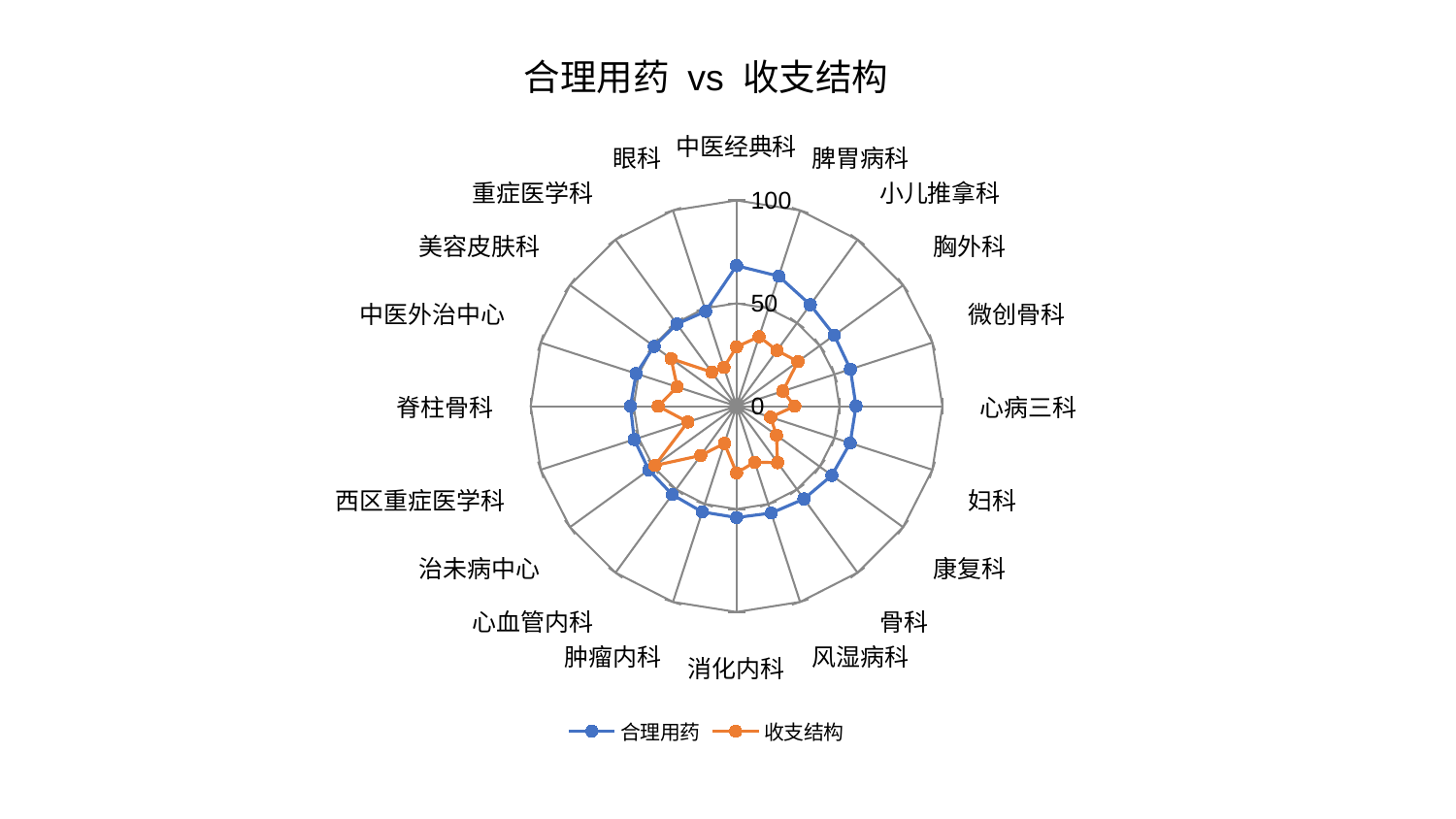

### Chart: 合理用药 vs 收支结构

| Category | 合理用药 | 收支结构 |
|---|---|---|
| 中医经典科 | 68.28629013920079 | 28.820450777551496 |
| 脾胃病科 | 66.41015245626161 | 35.53712544879771 |
| 小儿推拿科 | 60.93620290756405 | 33.477094735762755 |
| 胸外科 | 58.682305923911045 | 36.861950993216155 |
| 微创骨科 | 58.146818998734815 | 23.670008305739422 |
| 心病三科 | 58.04177588766712 | 28.28233457146001 |
| 妇科 | 58.034525888603994 | 17.38866089077333 |
| 康复科 | 57.215048893924035 | 24.00582746188875 |
| 骨科 | 55.71709227716002 | 33.9086971154255 |
| 风湿病科 | 54.60240429107727 | 28.62496173264358 |
| 消化内科 | 54.10698184186542 | 32.40750847795667 |
| 肿瘤内科 | 54.01385774219547 | 19.01440518996524 |
| 心血管内科 | 53.11637483340965 | 29.64403063330095 |
| 治未病中心 | 52.70748452683358 | 48.97577464386534 |
| 西区重症医学科 | 52.267178547215565 | 24.883273205339194 |
| 脊柱骨科 | 51.52352441164187 | 38.073513537901746 |
| 中医外治中心 | 51.27298768536422 | 30.31744318519621 |
| 美容皮肤科 | 49.47604690432284 | 39.32616591950024 |
| 重症医学科 | 49.367676367038825 | 20.473336093026052 |
| 眼科 | 48.50348868994664 | 19.765245737117468 |
50